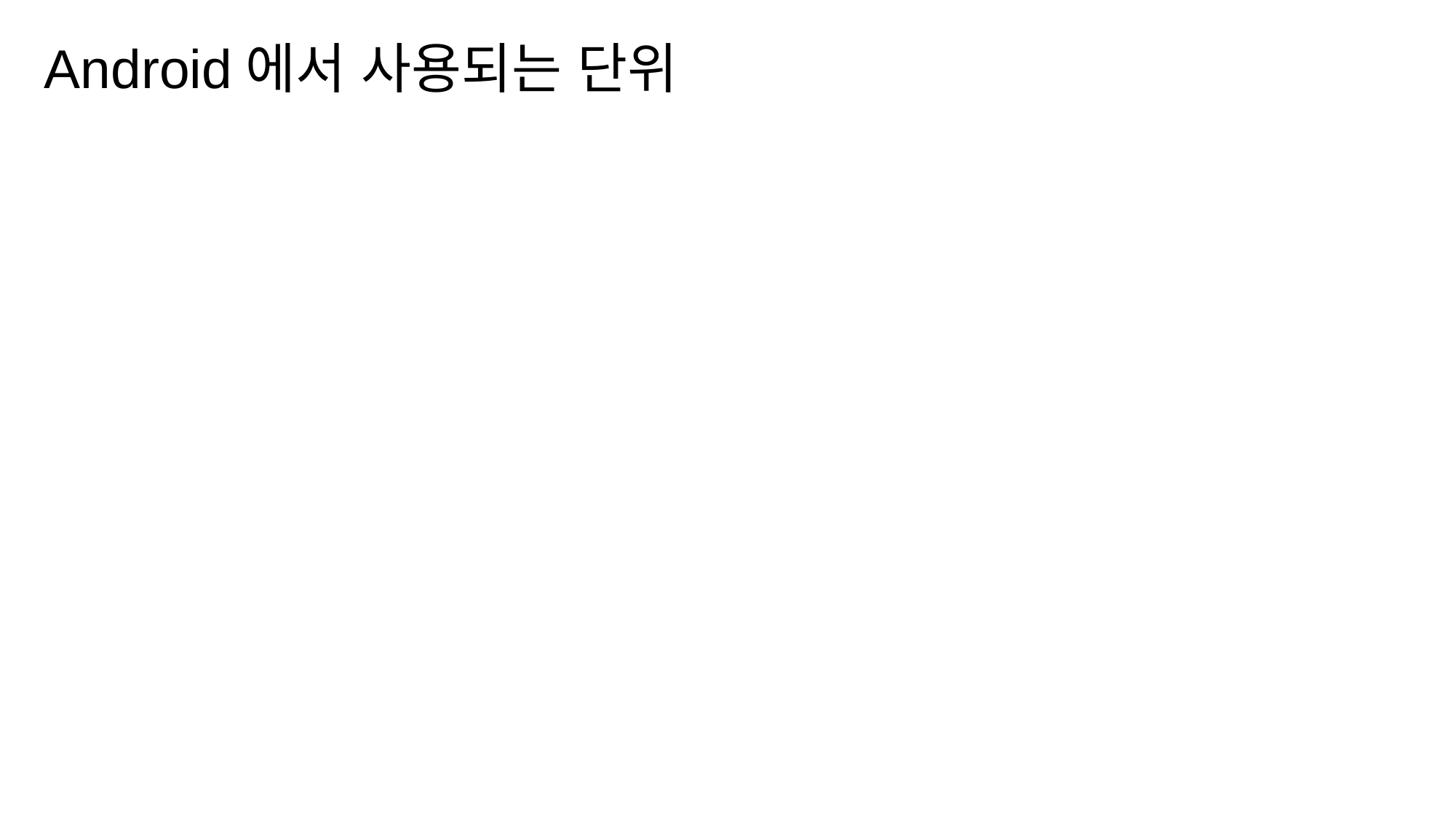

Android에서 사용되는 단위
나눔스퀘어OTF ExtraBold
나눔스퀘어OTF Bold
나눔스퀘어OTF
나눔스퀘어_ac ExtraBold
나눔스퀘어_ac Bold
나눔스퀘어_ac
나눔스퀘어 ExtraBold
나눔스퀘어 Bold
나눔스퀘어
XML
나눔스퀘어 Light
Kotlin